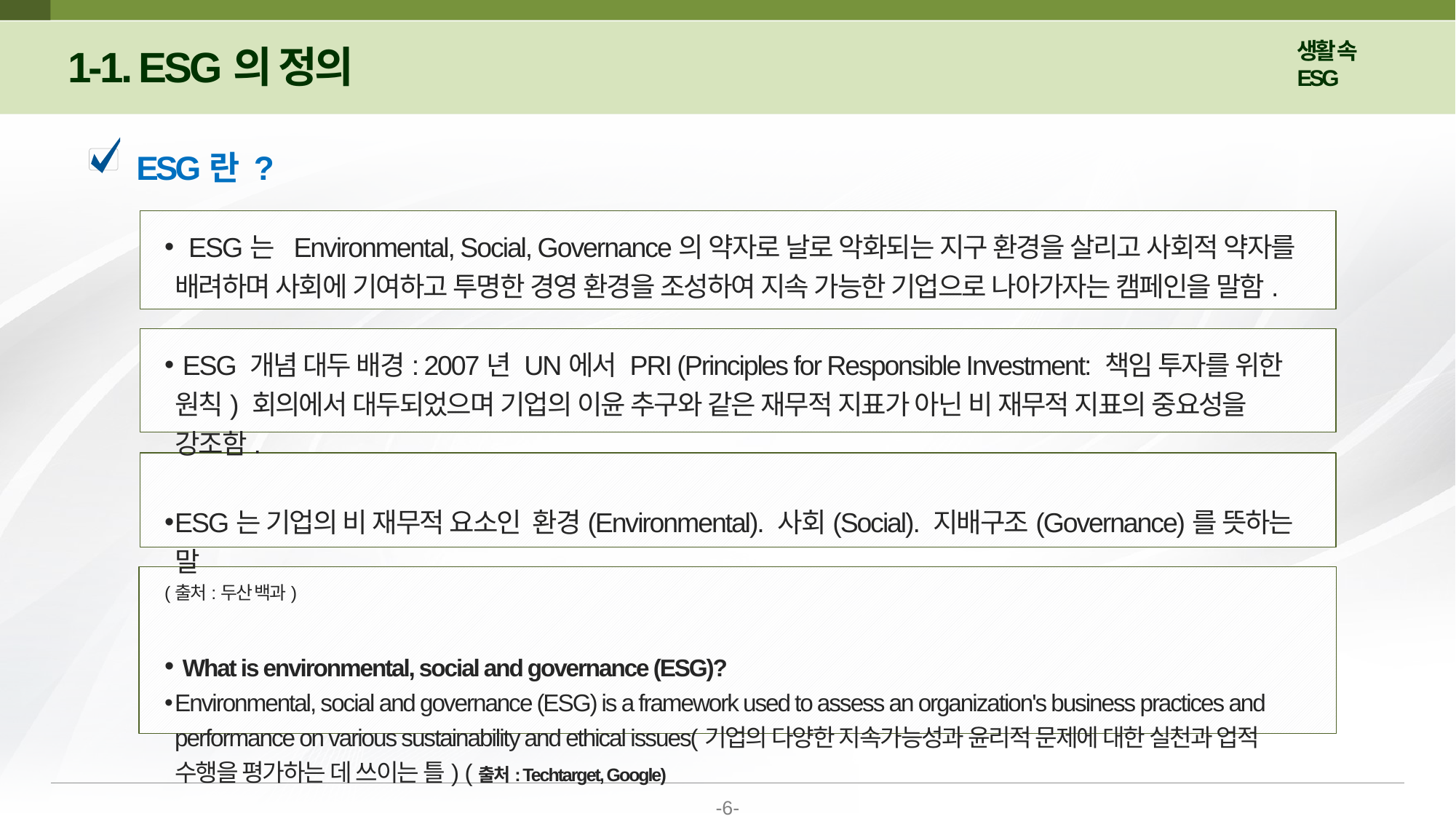

1-1. ESG의 정의
ESG란 ?

  ESG는  Environmental, Social, Governance의 약자로 날로 악화되는 지구 환경을 살리고 사회적 약자를 배려하며 사회에 기여하고 투명한 경영 환경을 조성하여 지속 가능한 기업으로 나아가자는 캠페인을 말함.

 ESG 개념 대두 배경: 2007년 UN에서 PRI (Principles for Responsible Investment: 책임 투자를 위한 원칙) 회의에서 대두되었으며 기업의 이윤 추구와 같은 재무적 지표가 아닌 비 재무적 지표의 중요성을 강조함.

ESG는 기업의 비 재무적 요소인  환경(Environmental). 사회(Social). 지배구조(Governance)를 뜻하는 말
(출처:두산 백과)

 What is environmental, social and governance (ESG)?
Environmental, social and governance (ESG) is a framework used to assess an organization's business practices and performance on various sustainability and ethical issues(기업의 다양한 지속가능성과 윤리적 문제에 대한 실천과 업적 수행을 평가하는 데 쓰이는 틀) (출처: Techtarget, Google)